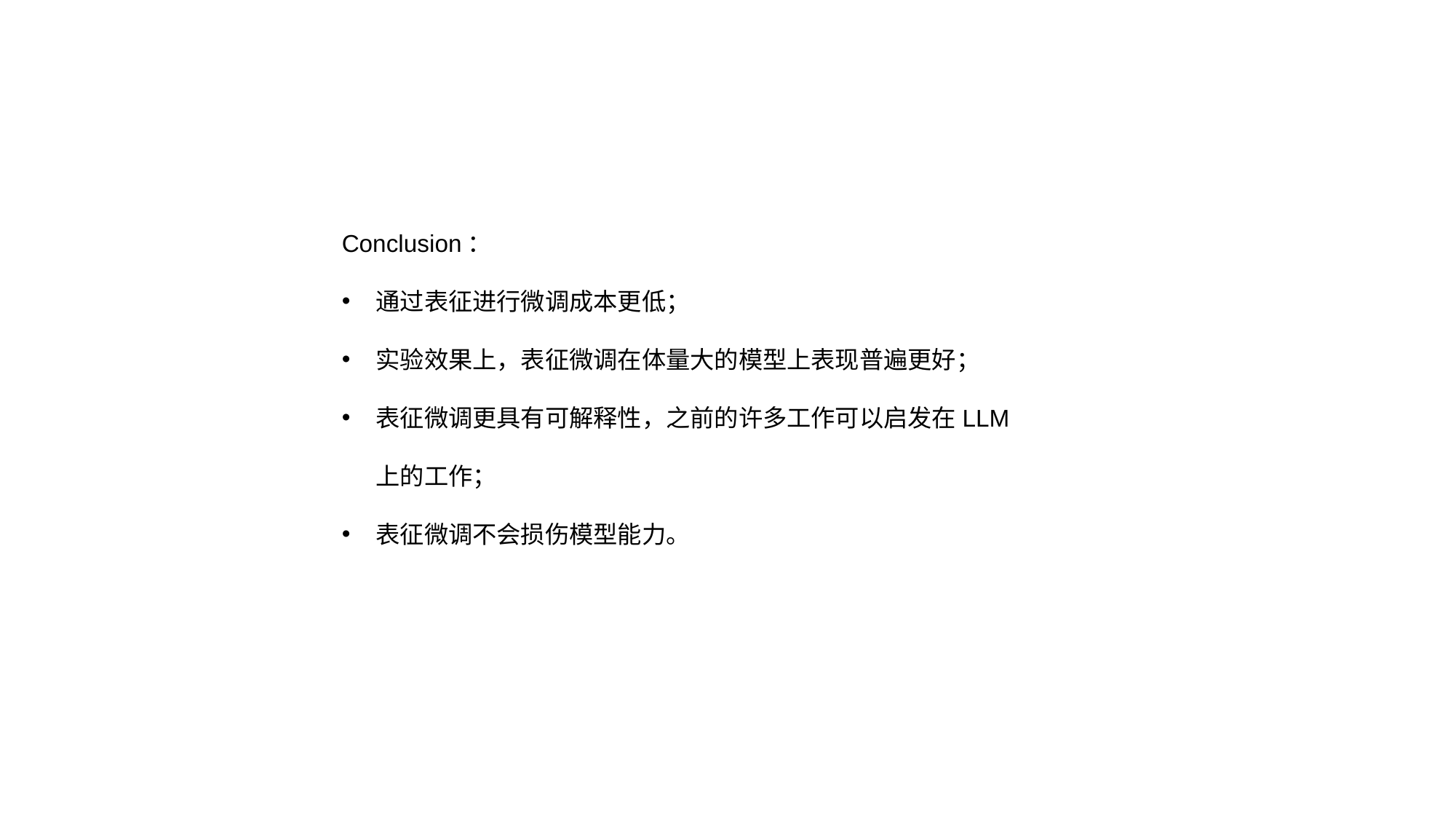

Conclusion：
通过表征进行微调成本更低；
实验效果上，表征微调在体量大的模型上表现普遍更好；
表征微调更具有可解释性，之前的许多工作可以启发在LLM上的工作；
表征微调不会损伤模型能力。